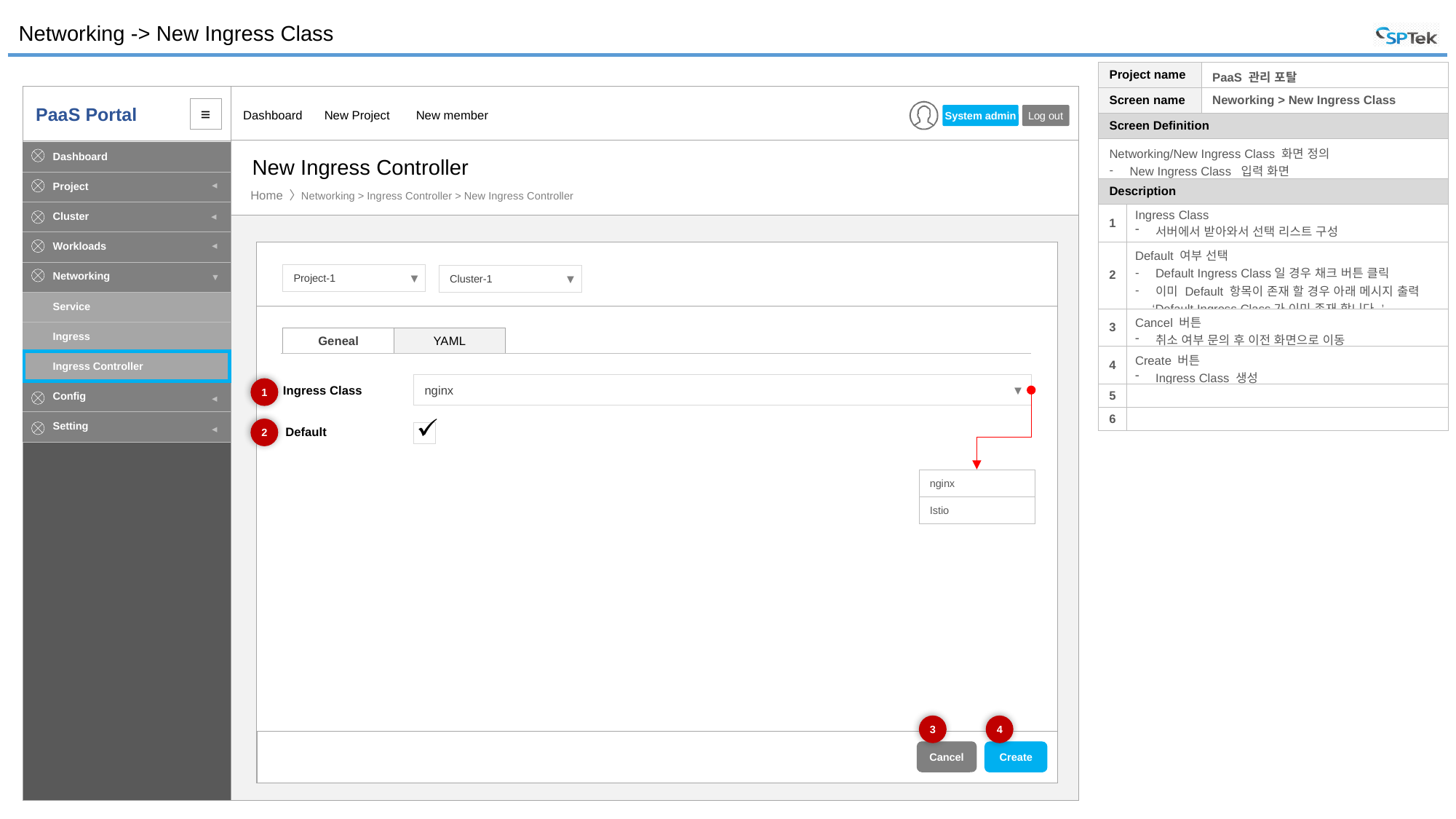

# Networking -> New Ingress Class
| Project name |  | PaaS 관리 포탈 |
| --- | --- | --- |
| Screen name |  | Neworking > New Ingress Class |
| Screen Definition |  |  |
| Networking/New Ingress Class 화면 정의 New Ingress Class 입력 화면 |  |  |
| Description |  |  |
| 1 | Ingress Class 서버에서 받아와서 선택 리스트 구성 |  |
| 2 | Default 여부 선택 Default Ingress Class일 경우 채크 버튼 클릭 이미 Default 항목이 존재 할 경우 아래 메시지 출력 ‘Default Ingress Class가 이미 존재 합니다.’ |  |
| 3 | Cancel 버튼 취소 여부 문의 후 이전 화면으로 이동 |  |
| 4 | Create 버튼 Ingress Class 생성 |  |
| 5 |  |  |
| 6 |  |  |
New Ingress Controller
Networking > Ingress Controller > New Ingress Controller

Project-1
▼
Cluster-1
▼

YAML
Geneal

nginx
Ingress Class
▼
1

2
Default

nginx
Istio
3
4

Cancel
Create